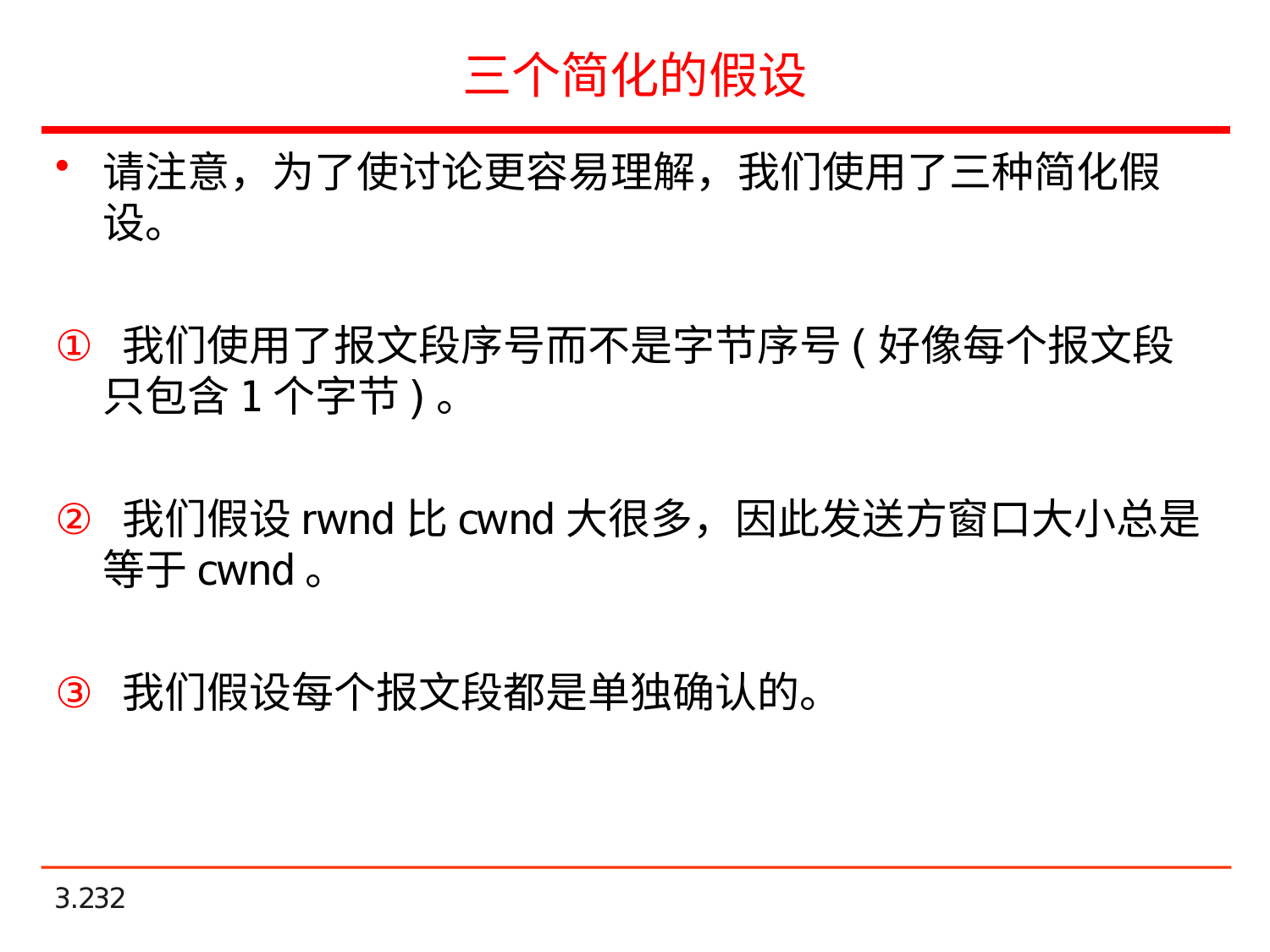

# 三个简化的假设
请注意，为了使讨论更容易理解，我们使用了三种简化假设。

 我们使用了报文段序号而不是字节序号(好像每个报文段只包含1个字节)。

 我们假设rwnd比cwnd大很多，因此发送方窗口大小总是等于cwnd。

 我们假设每个报文段都是单独确认的。